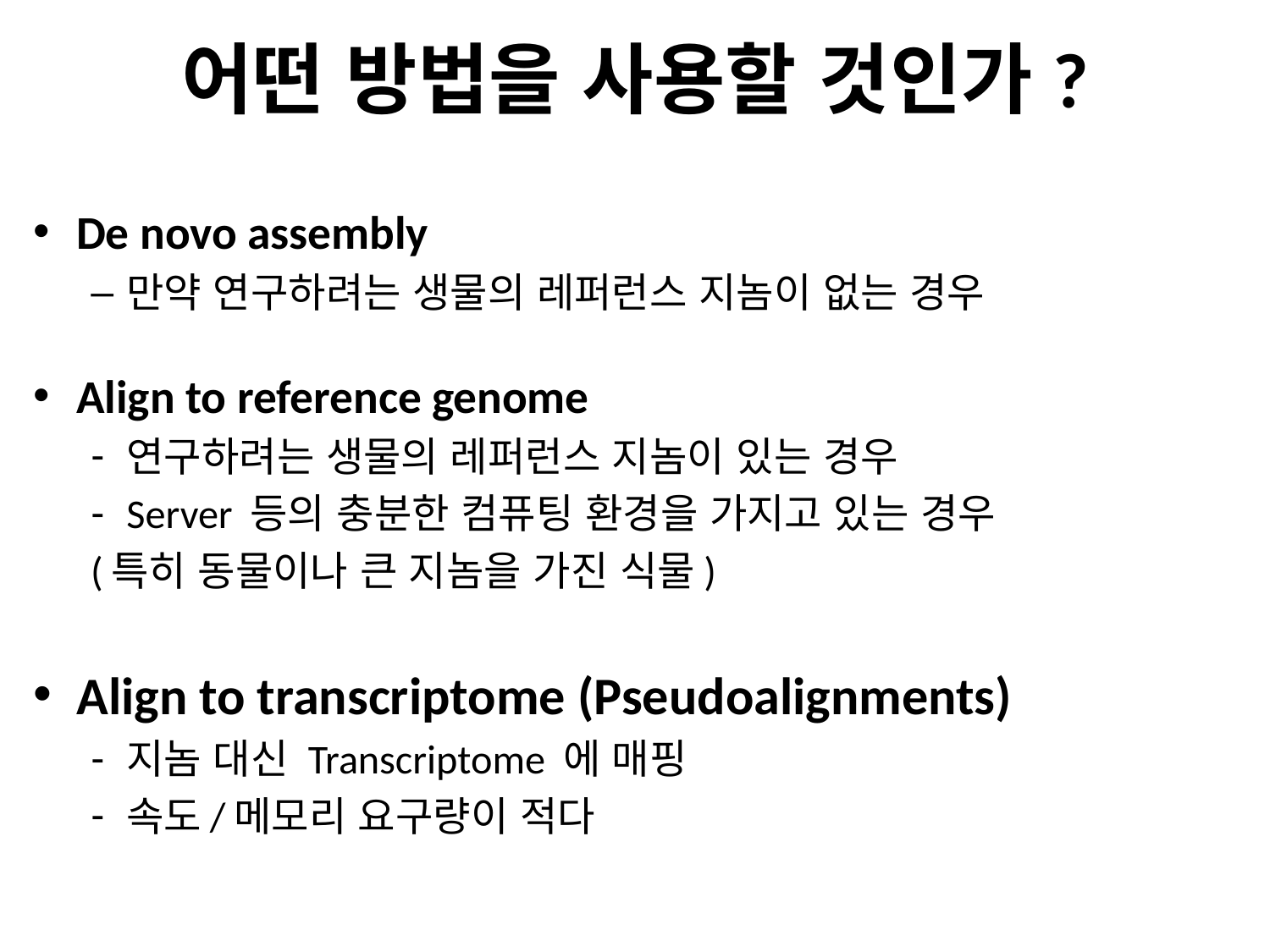

# 어떤 방법을 사용할 것인가?
De novo assembly
만약 연구하려는 생물의 레퍼런스 지놈이 없는 경우

Align to reference genome
연구하려는 생물의 레퍼런스 지놈이 있는 경우
Server 등의 충분한 컴퓨팅 환경을 가지고 있는 경우
(특히 동물이나 큰 지놈을 가진 식물)

Align to transcriptome (Pseudoalignments)
지놈 대신 Transcriptome 에 매핑
속도/메모리 요구량이 적다